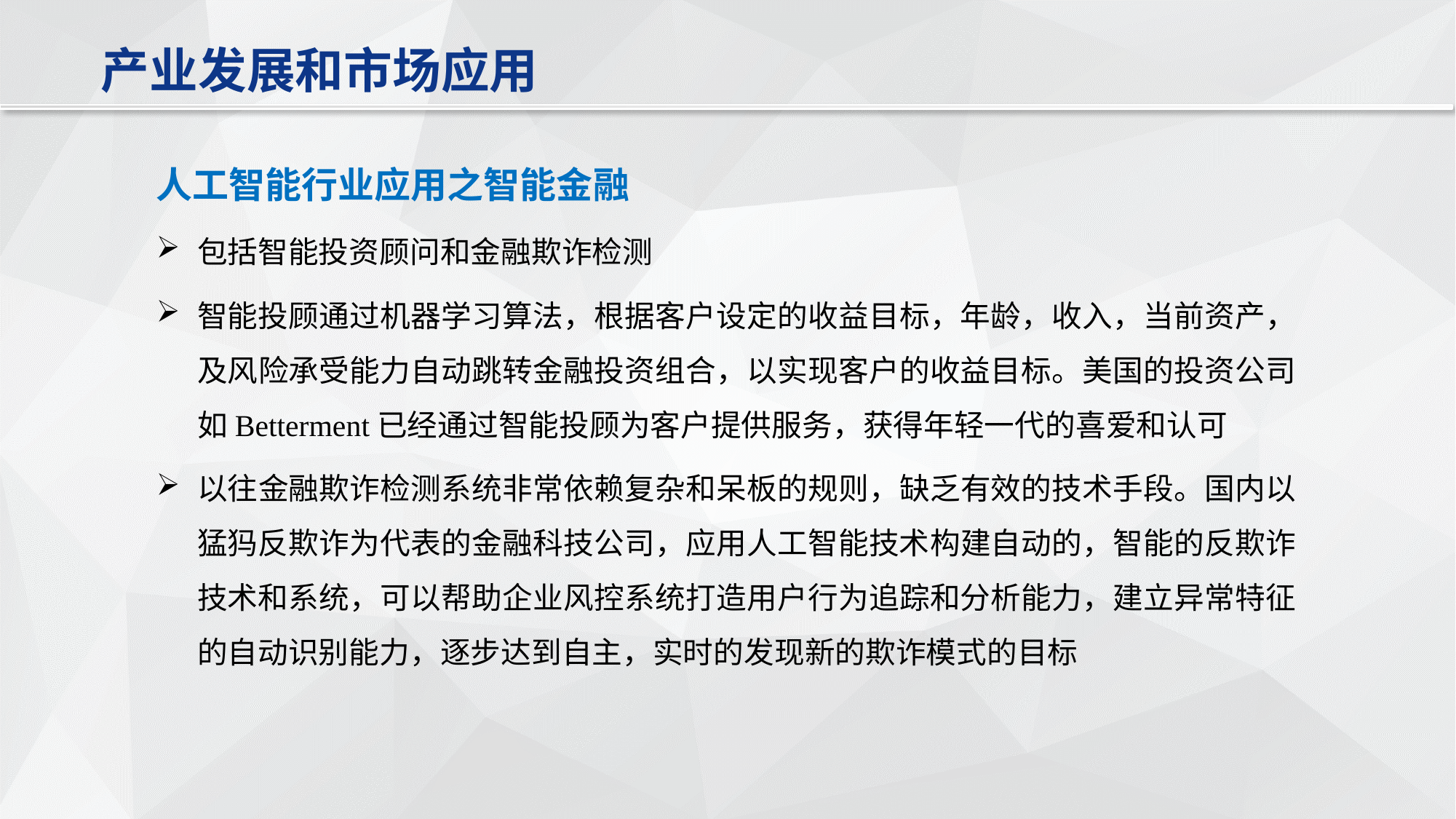

产业发展和市场应用

人工智能行业应用之智能金融
包括智能投资顾问和金融欺诈检测
智能投顾通过机器学习算法，根据客户设定的收益目标，年龄，收入，当前资产，及风险承受能力自动跳转金融投资组合，以实现客户的收益目标。美国的投资公司如Betterment已经通过智能投顾为客户提供服务，获得年轻一代的喜爱和认可
以往金融欺诈检测系统非常依赖复杂和呆板的规则，缺乏有效的技术手段。国内以猛犸反欺诈为代表的金融科技公司，应用人工智能技术构建自动的，智能的反欺诈技术和系统，可以帮助企业风控系统打造用户行为追踪和分析能力，建立异常特征的自动识别能力，逐步达到自主，实时的发现新的欺诈模式的目标
76